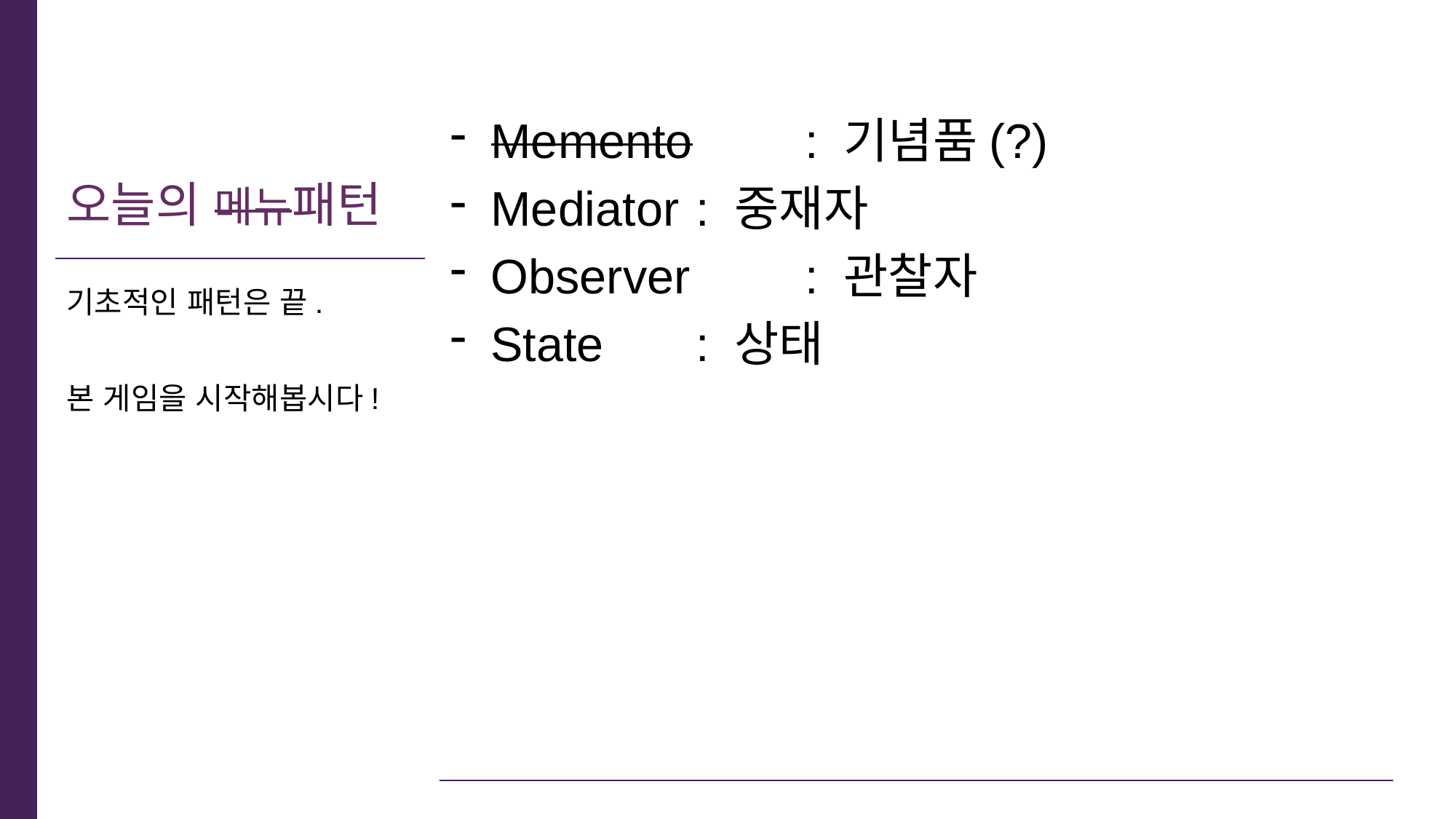

# 오늘의 메뉴패턴
 Memento  	: 기념품(?)
 Mediator 	: 중재자
 Observer 	: 관찰자
 State    	: 상태

기초적인 패턴은 끝.

본 게임을 시작해봅시다!